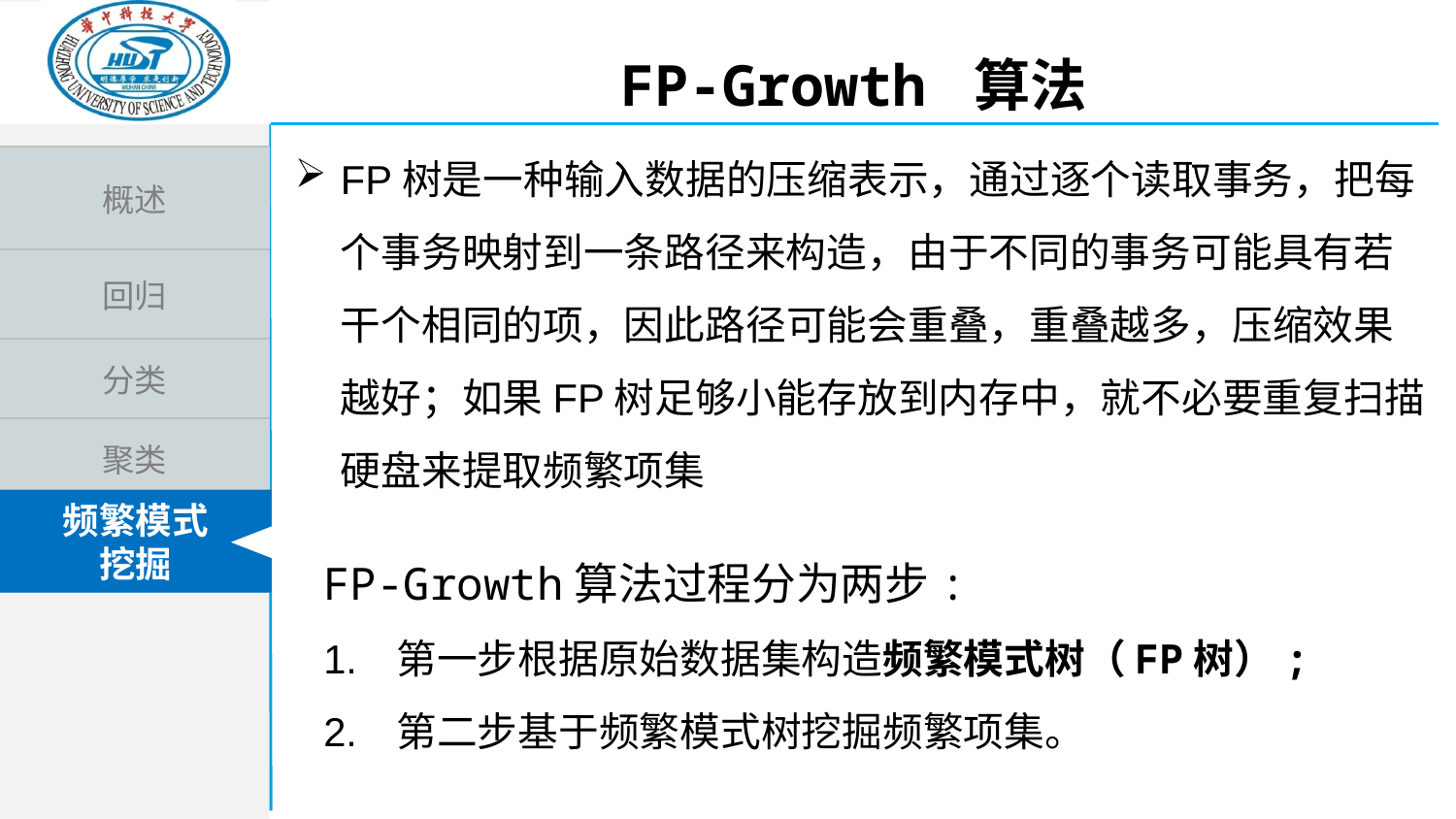

FP-Growth 算法
FP树是一种输入数据的压缩表示，通过逐个读取事务，把每个事务映射到一条路径来构造，由于不同的事务可能具有若干个相同的项，因此路径可能会重叠，重叠越多，压缩效果越好；如果FP树足够小能存放到内存中，就不必要重复扫描硬盘来提取频繁项集
FP-Growth算法过程分为两步:
第一步根据原始数据集构造频繁模式树（FP树）;
第二步基于频繁模式树挖掘频繁项集。